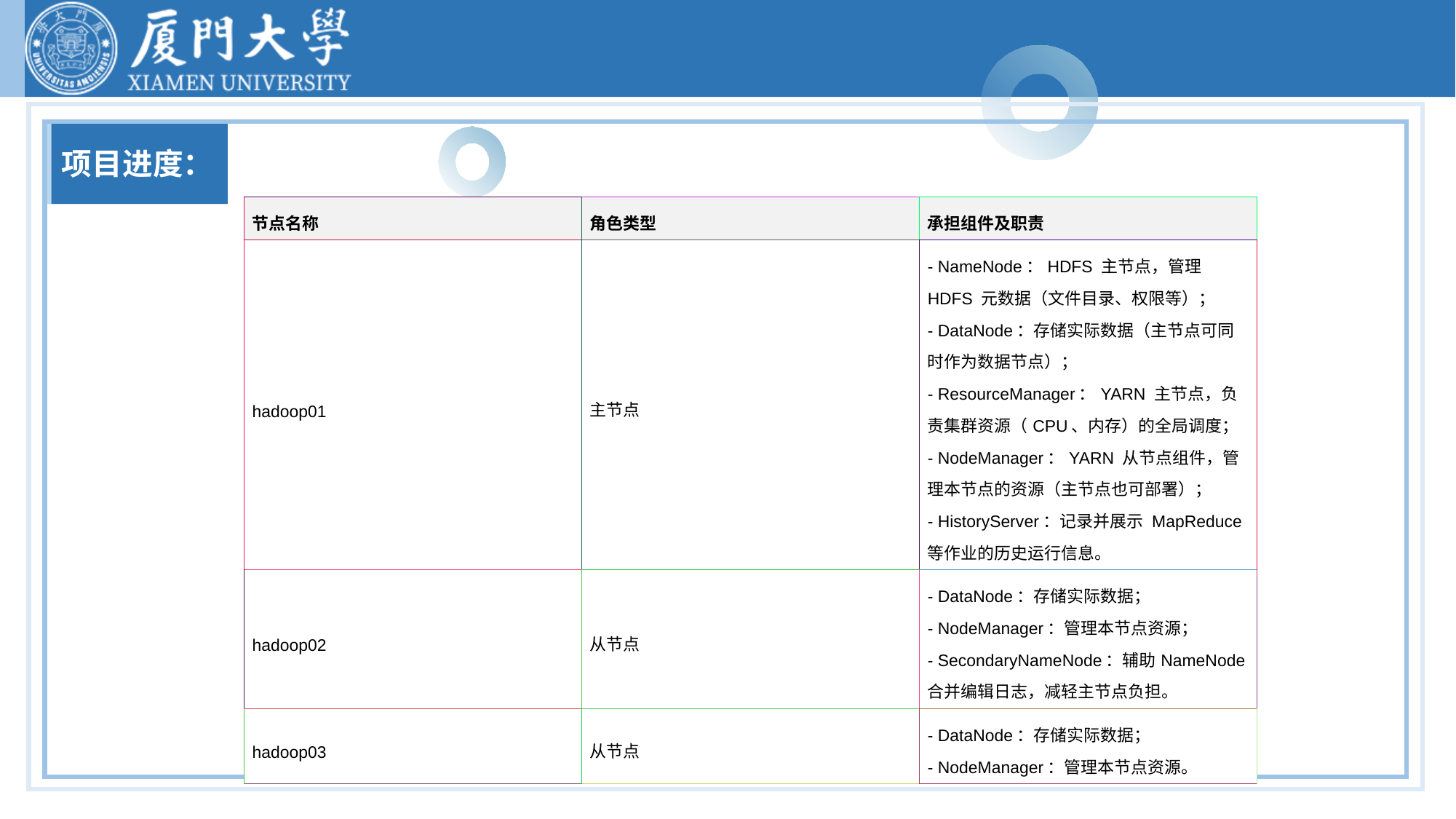

项目进度：

| 节点名称 | 角色类型 | 承担组件及职责 |
| --- | --- | --- |
| hadoop01 | 主节点 | - NameNode：HDFS 主节点，管理 HDFS 元数据（文件目录、权限等）； - DataNode：存储实际数据（主节点可同时作为数据节点）； - ResourceManager：YARN 主节点，负责集群资源（CPU、内存）的全局调度； - NodeManager：YARN 从节点组件，管理本节点的资源（主节点也可部署）； - HistoryServer：记录并展示 MapReduce 等作业的历史运行信息。 |
| hadoop02 | 从节点 | - DataNode：存储实际数据； - NodeManager：管理本节点资源； - SecondaryNameNode：辅助NameNode合并编辑日志，减轻主节点负担。 |
| hadoop03 | 从节点 | - DataNode：存储实际数据； - NodeManager：管理本节点资源。 |
完成对Hadoop集群的配置和初步组建
共使用3台虚拟机作为服务端，用windows本机做为客户端
三台centOS虚拟机的角色分配如下
具体ETL等之后的过程还在规划